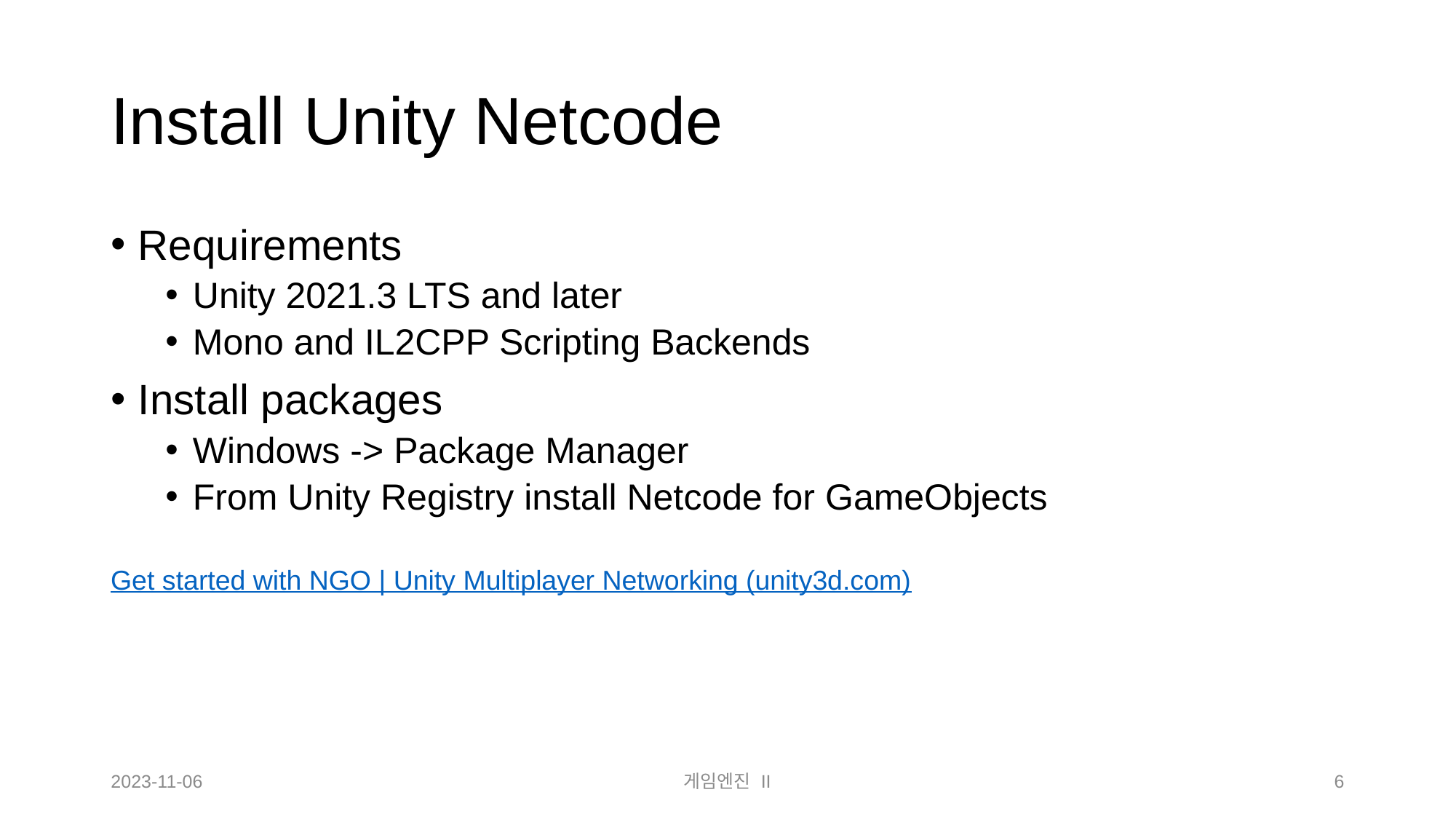

# Install Unity Netcode
Requirements
Unity 2021.3 LTS and later
Mono and IL2CPP Scripting Backends
Install packages
Windows -> Package Manager
From Unity Registry install Netcode for GameObjects
Get started with NGO | Unity Multiplayer Networking (unity3d.com)
2023-11-06
게임엔진 II
6